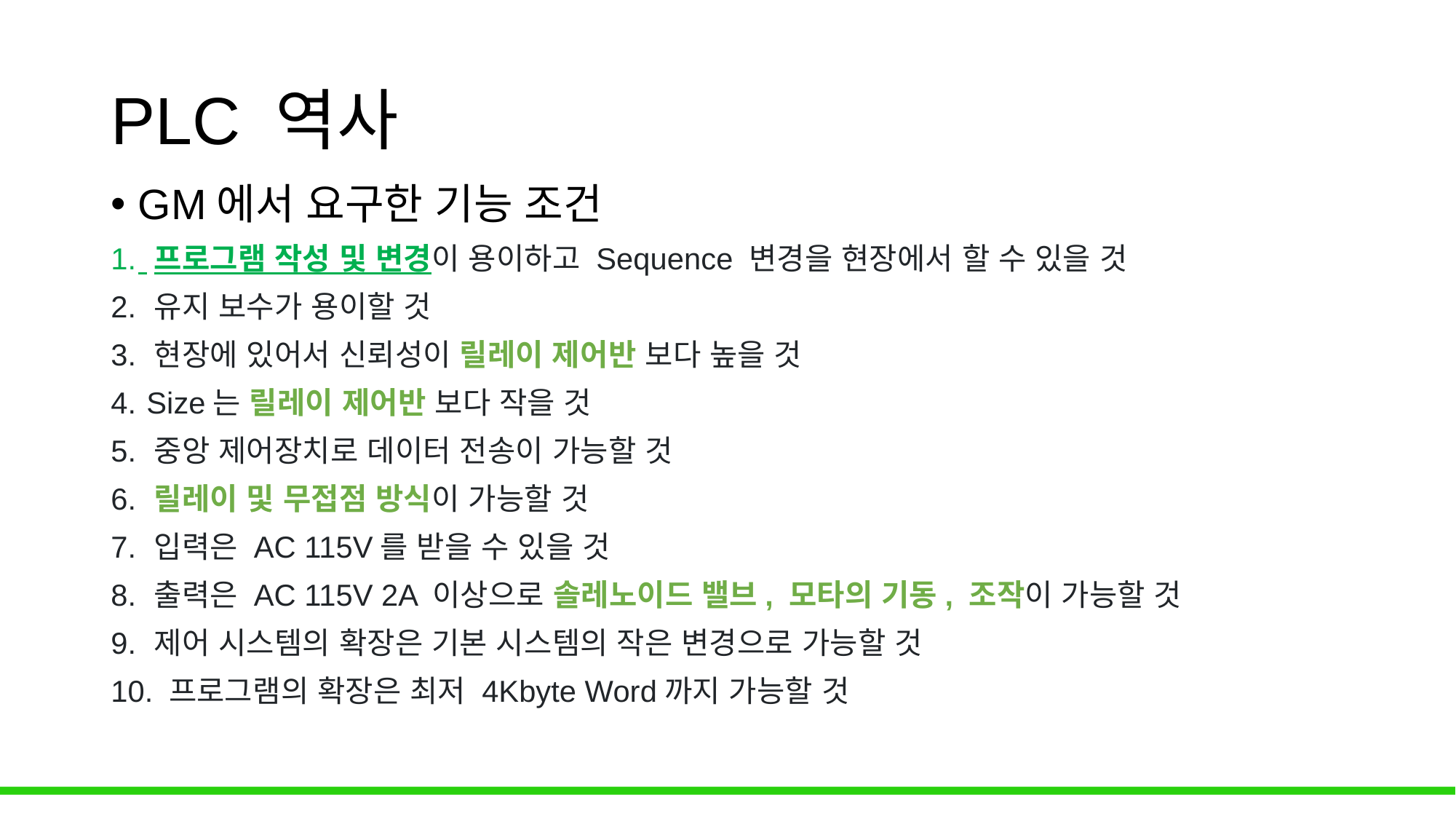

# PLC 역사
GM에서 요구한 기능 조건
 프로그램 작성 및 변경이 용이하고 Sequence 변경을 현장에서 할 수 있을 것
 유지 보수가 용이할 것
 현장에 있어서 신뢰성이 릴레이 제어반 보다 높을 것
 Size는 릴레이 제어반 보다 작을 것
 중앙 제어장치로 데이터 전송이 가능할 것
 릴레이 및 무접점 방식이 가능할 것
 입력은 AC 115V를 받을 수 있을 것
 출력은 AC 115V 2A 이상으로 솔레노이드 밸브, 모타의 기동, 조작이 가능할 것
 제어 시스템의 확장은 기본 시스템의 작은 변경으로 가능할 것
 프로그램의 확장은 최저 4Kbyte Word까지 가능할 것